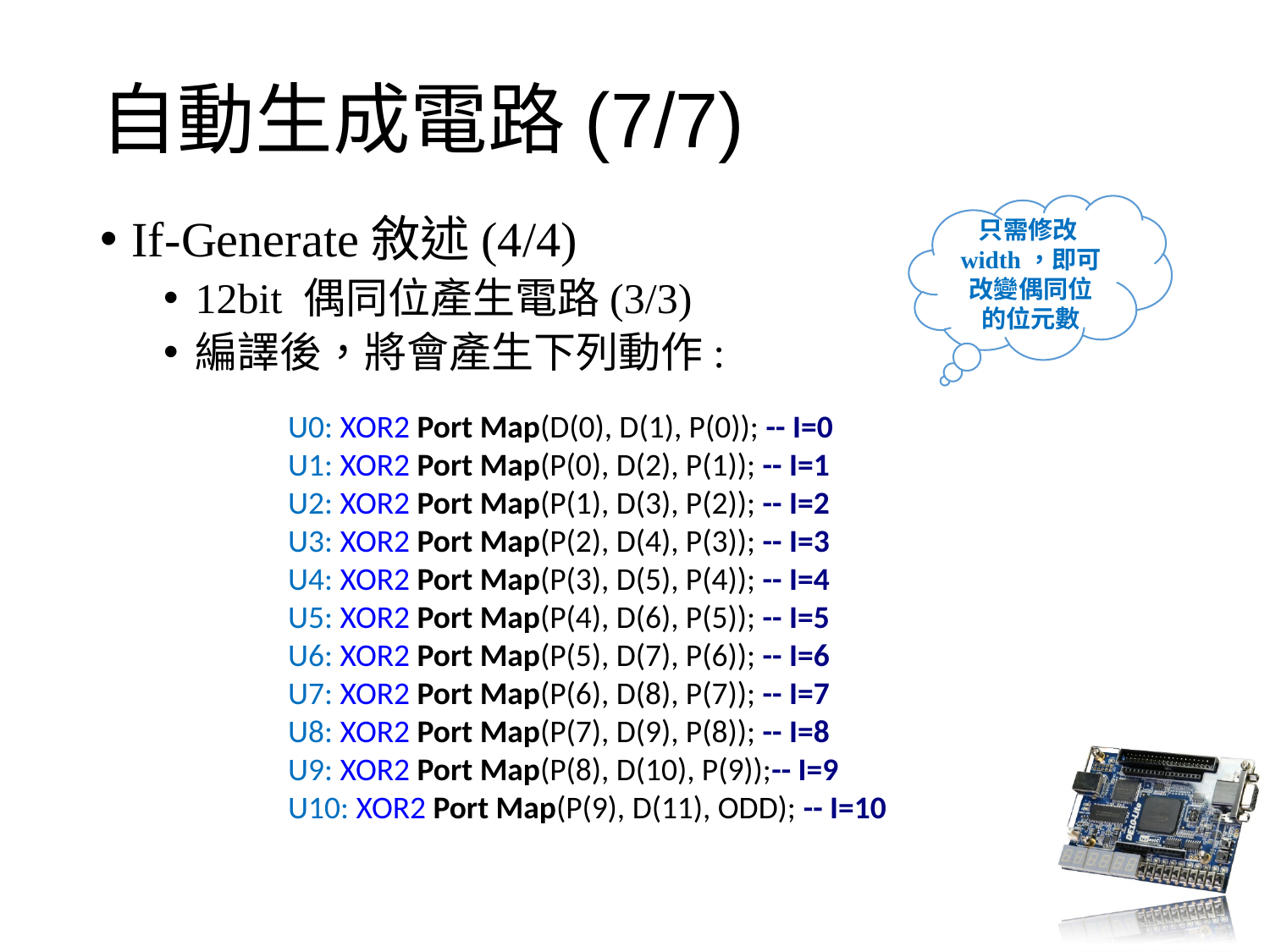

# 自動生成電路(7/7)
只需修改width，即可改變偶同位的位元數
If-Generate敘述(4/4)
12bit 偶同位產生電路(3/3)
編譯後，將會產生下列動作:
U0: XOR2 Port Map(D(0), D(1), P(0)); -- I=0
U1: XOR2 Port Map(P(0), D(2), P(1)); -- I=1
U2: XOR2 Port Map(P(1), D(3), P(2)); -- I=2
U3: XOR2 Port Map(P(2), D(4), P(3)); -- I=3
U4: XOR2 Port Map(P(3), D(5), P(4)); -- I=4
U5: XOR2 Port Map(P(4), D(6), P(5)); -- I=5
U6: XOR2 Port Map(P(5), D(7), P(6)); -- I=6
U7: XOR2 Port Map(P(6), D(8), P(7)); -- I=7
U8: XOR2 Port Map(P(7), D(9), P(8)); -- I=8
U9: XOR2 Port Map(P(8), D(10), P(9));-- I=9
U10: XOR2 Port Map(P(9), D(11), ODD); -- I=10